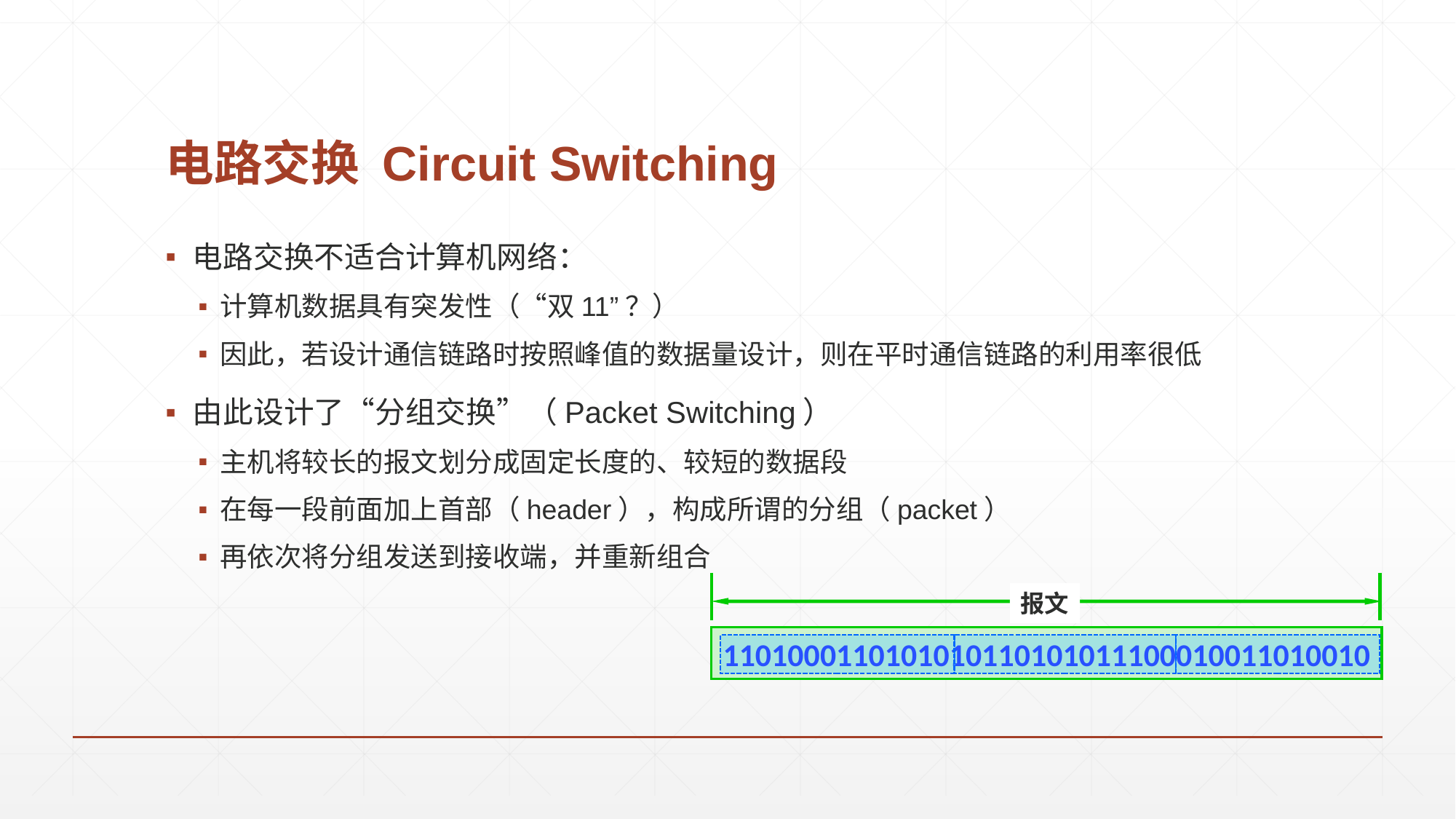

# 电路交换 Circuit Switching
电路交换不适合计算机网络：
计算机数据具有突发性（“双11”？）
因此，若设计通信链路时按照峰值的数据量设计，则在平时通信链路的利用率很低
由此设计了“分组交换”（Packet Switching）
主机将较长的报文划分成固定长度的、较短的数据段
在每一段前面加上首部（header），构成所谓的分组（packet）
再依次将分组发送到接收端，并重新组合
报文

1101000110101010110101011100010011010010